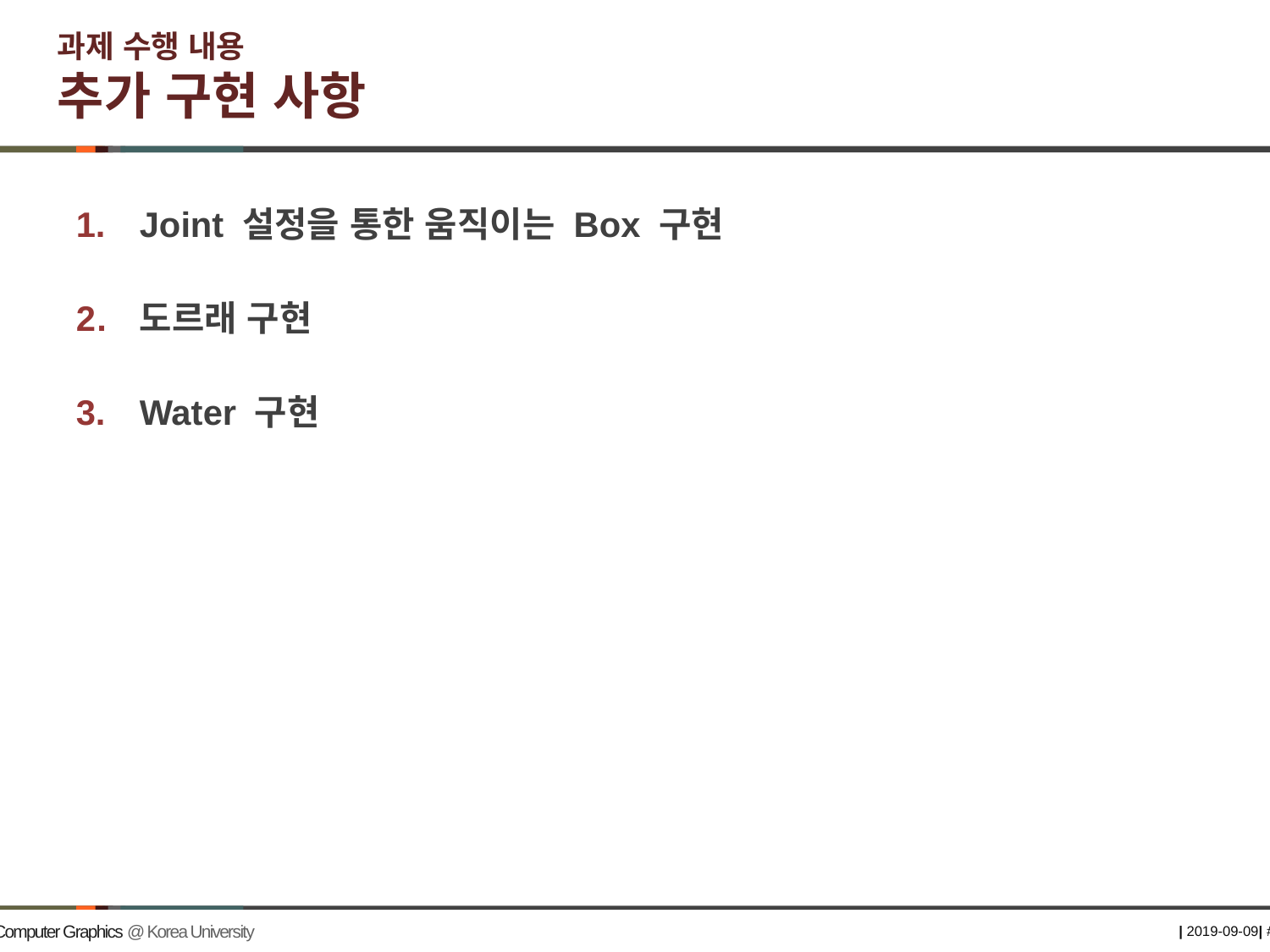

# 과제 수행 내용 추가 구현 사항
Joint 설정을 통한 움직이는 Box 구현

도르래 구현

Water 구현